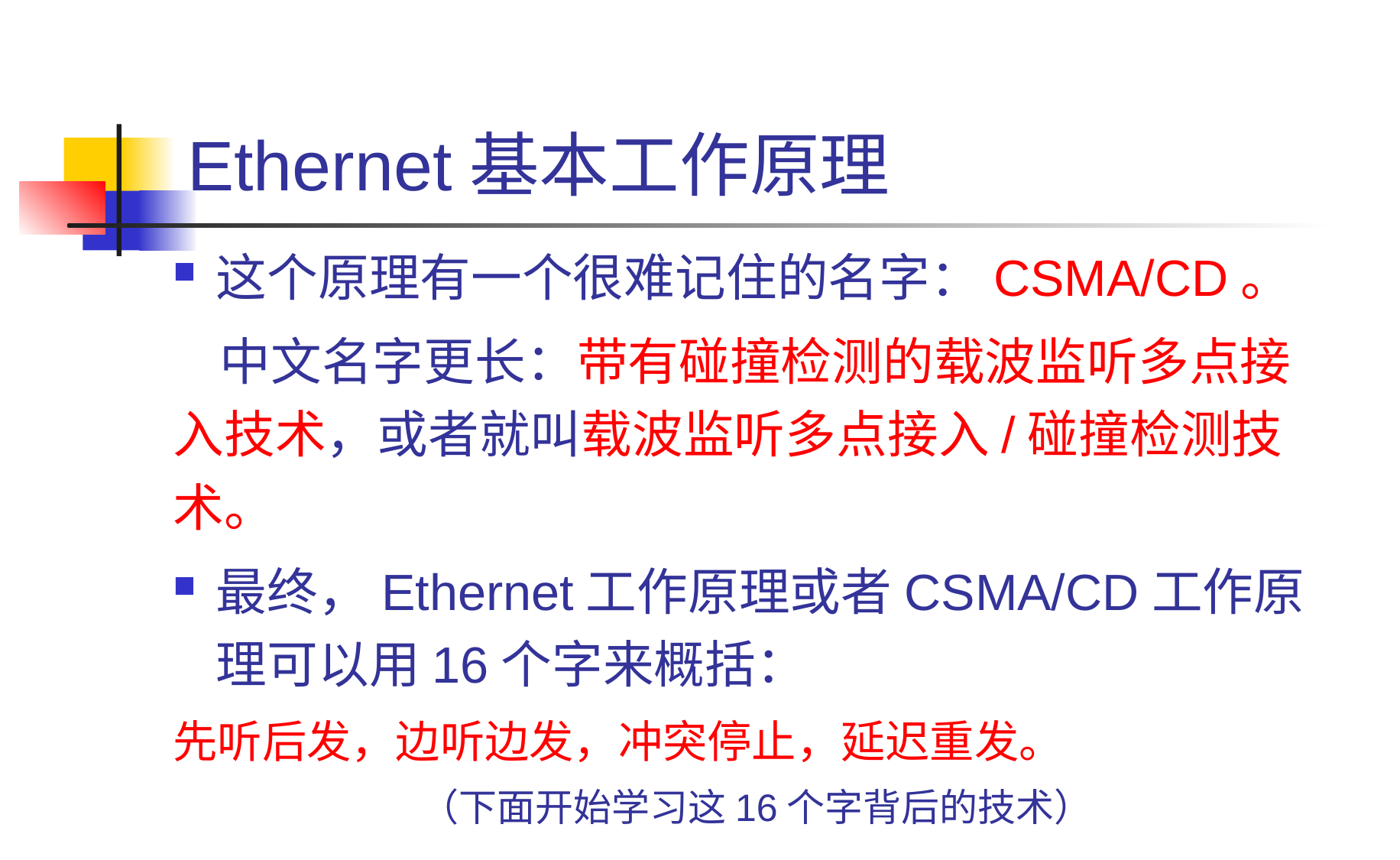

# Ethernet基本工作原理
这个原理有一个很难记住的名字：CSMA/CD。
   中文名字更长：带有碰撞检测的载波监听多点接入技术，或者就叫载波监听多点接入/碰撞检测技术。
最终，Ethernet工作原理或者CSMA/CD工作原理可以用16个字来概括：
先听后发，边听边发，冲突停止，延迟重发。
（下面开始学习这16个字背后的技术）